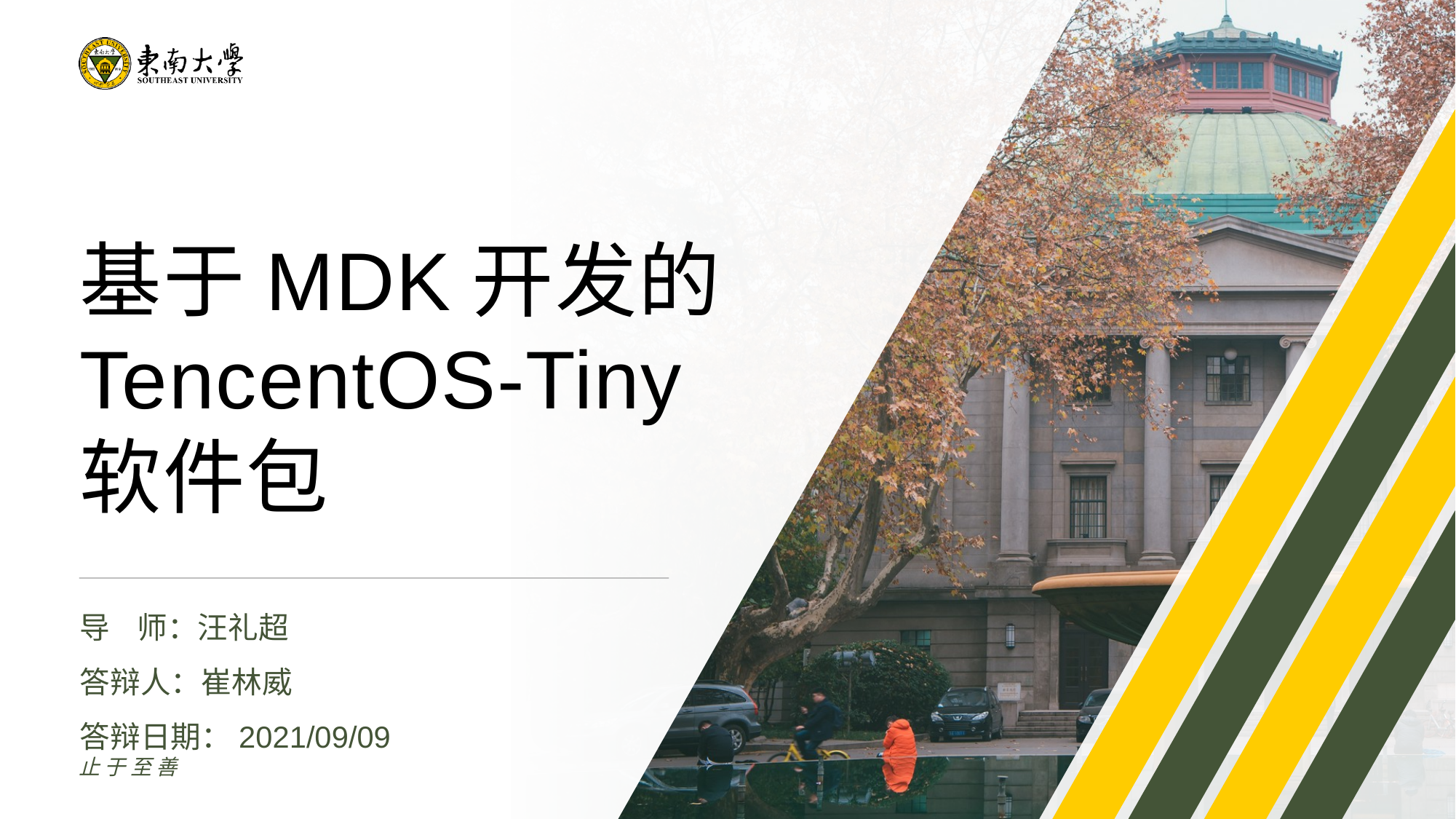

基于MDK开发的TencentOS-Tiny 软件包
导    师：汪礼超
答辩人：崔林威
答辩日期：2021/09/09
止于至善